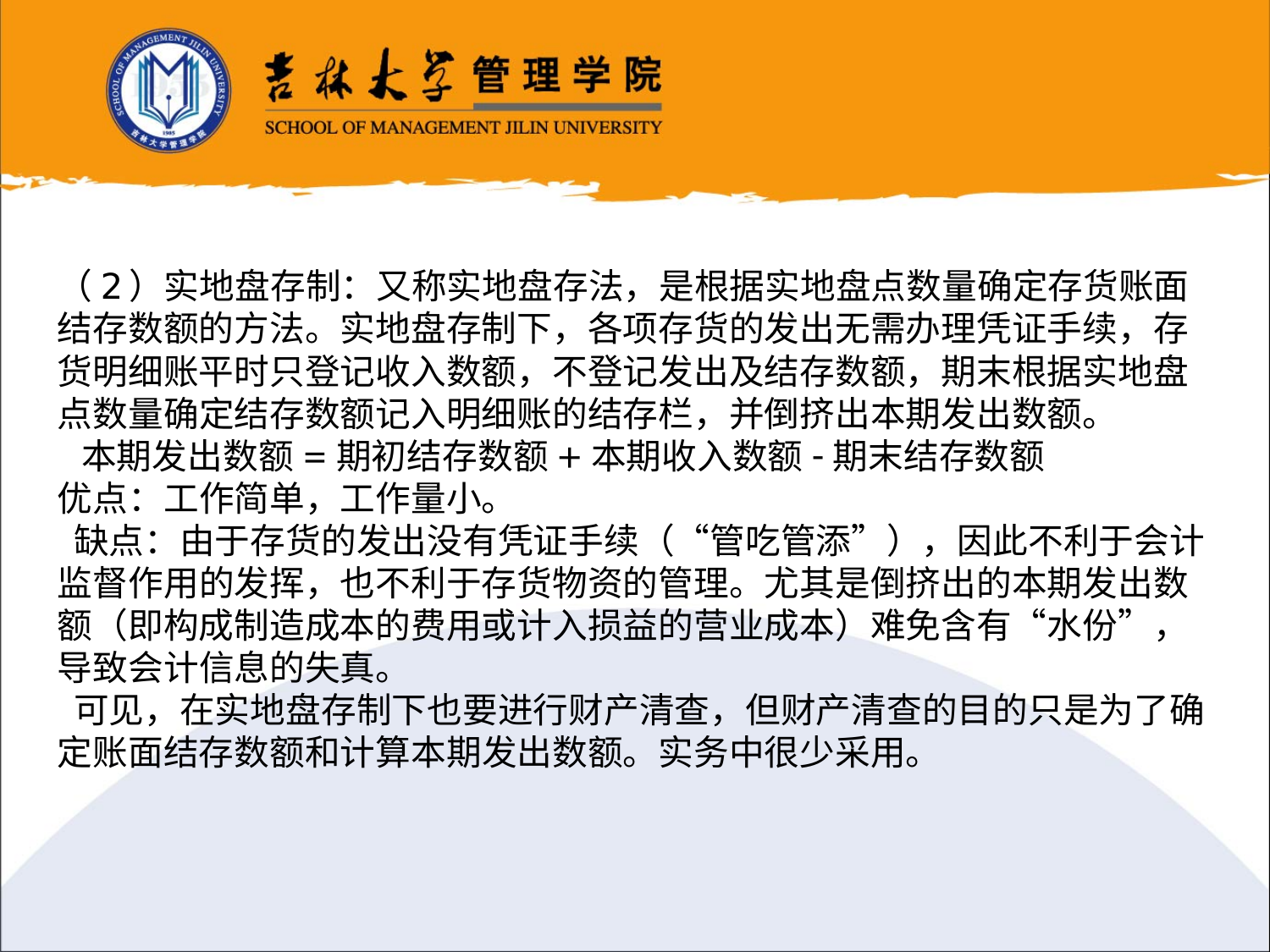

（2）实地盘存制：又称实地盘存法，是根据实地盘点数量确定存货账面结存数额的方法。实地盘存制下，各项存货的发出无需办理凭证手续，存货明细账平时只登记收入数额，不登记发出及结存数额，期末根据实地盘点数量确定结存数额记入明细账的结存栏，并倒挤出本期发出数额。
  本期发出数额=期初结存数额+本期收入数额-期末结存数额
优点：工作简单，工作量小。
 缺点：由于存货的发出没有凭证手续（“管吃管添”），因此不利于会计监督作用的发挥，也不利于存货物资的管理。尤其是倒挤出的本期发出数额（即构成制造成本的费用或计入损益的营业成本）难免含有“水份”，导致会计信息的失真。
 可见，在实地盘存制下也要进行财产清查，但财产清查的目的只是为了确定账面结存数额和计算本期发出数额。实务中很少采用。

157